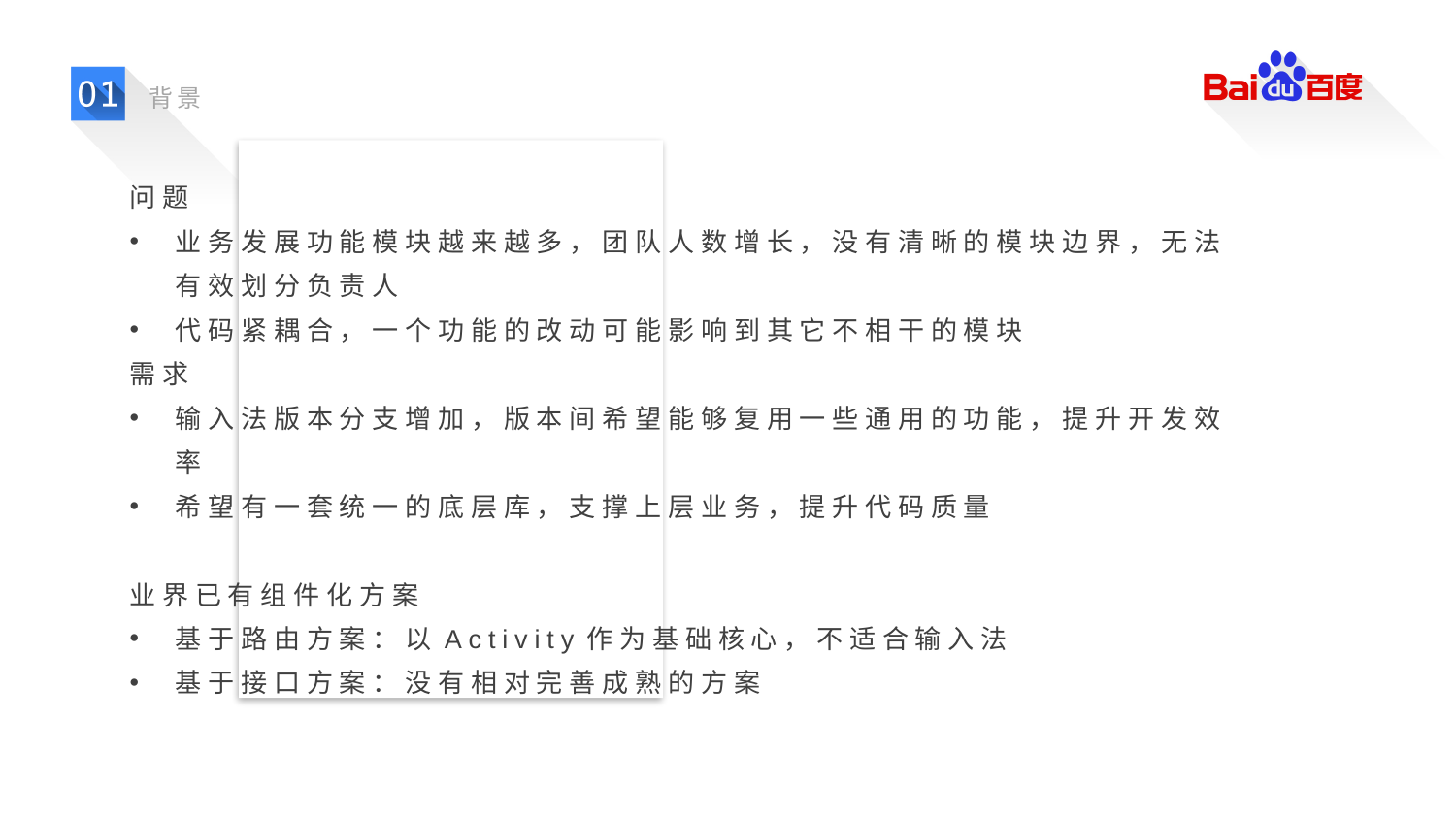

背景

问题
业务发展功能模块越来越多，团队人数增长，没有清晰的模块边界，无法有效划分负责人
代码紧耦合，一个功能的改动可能影响到其它不相干的模块
需求
输入法版本分支增加，版本间希望能够复用一些通用的功能，提升开发效率
希望有一套统一的底层库，支撑上层业务，提升代码质量

业界已有组件化方案
基于路由方案：以Activity作为基础核心，不适合输入法
基于接口方案：没有相对完善成熟的方案